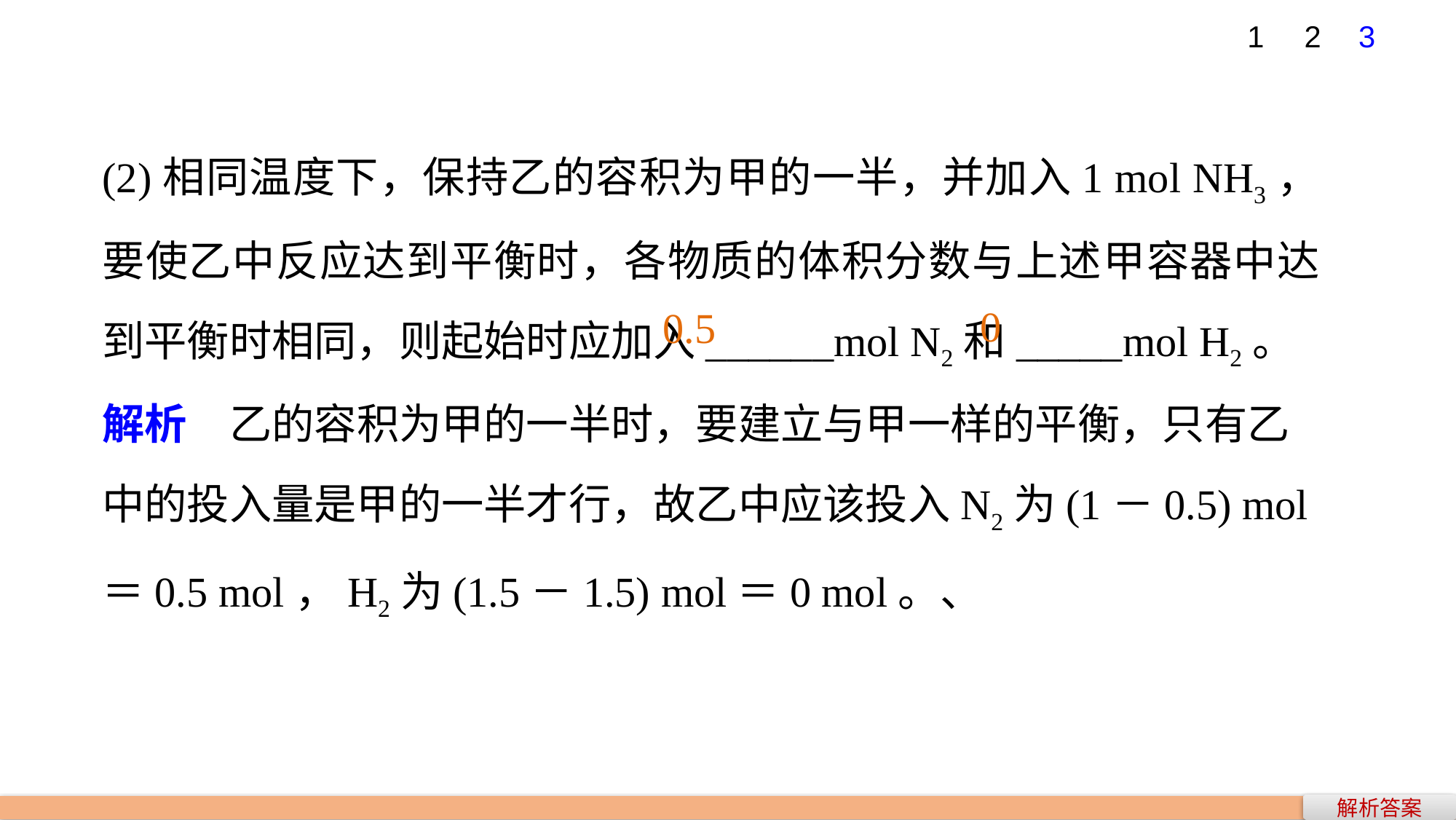

1
2
3
(2)相同温度下，保持乙的容积为甲的一半，并加入1 mol NH3，要使乙中反应达到平衡时，各物质的体积分数与上述甲容器中达到平衡时相同，则起始时应加入______mol N2和_____mol H2。
解析　乙的容积为甲的一半时，要建立与甲一样的平衡，只有乙中的投入量是甲的一半才行，故乙中应该投入N2为(1－0.5) mol＝0.5 mol，H2为(1.5－1.5) mol＝0 mol。、
0
0.5
解析答案